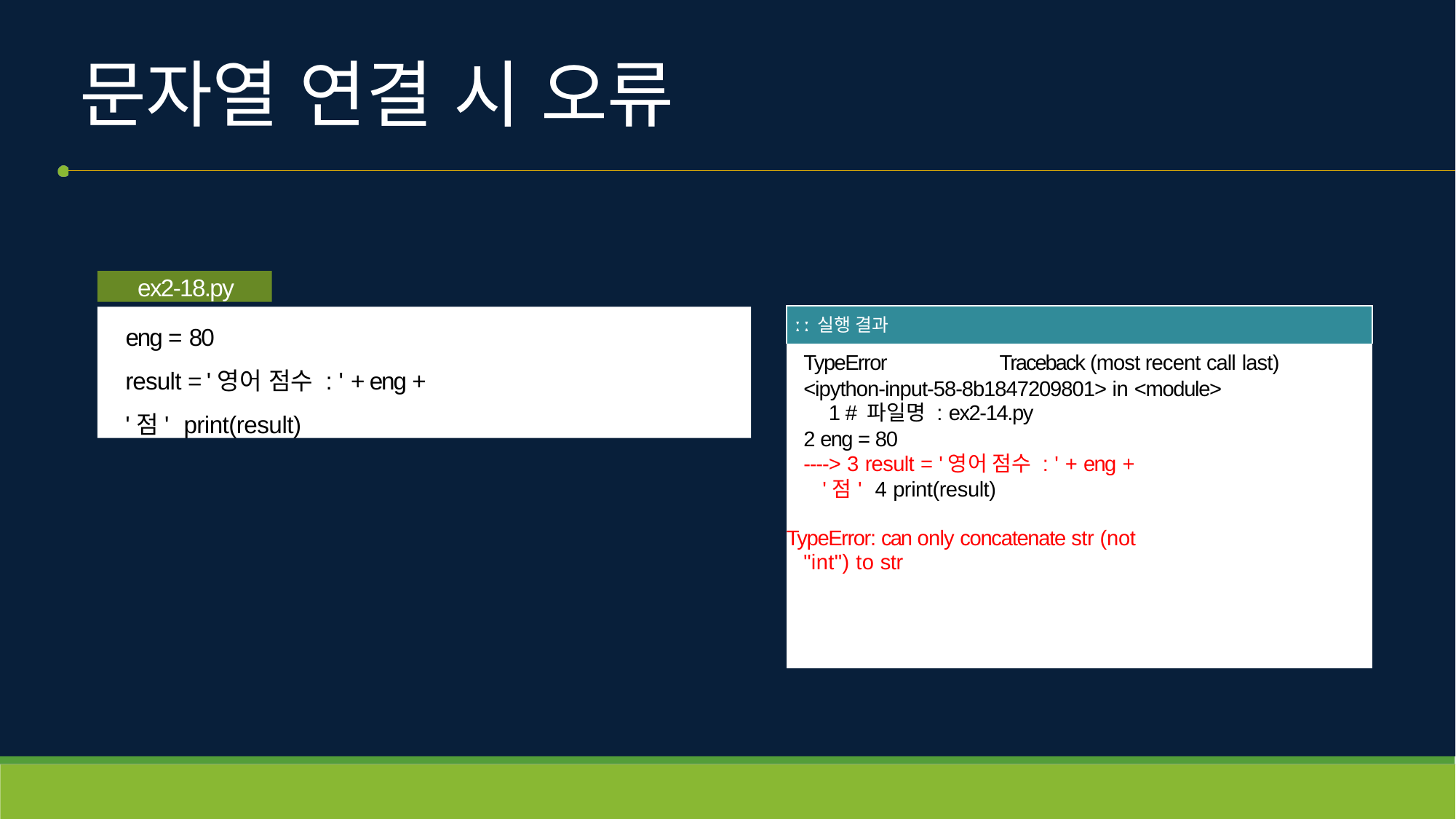

# 문자열 연결 시 오류

ex2-18.py
| ː ː 실행 결과 |
| --- |
| TypeError Traceback (most recent call last) <ipython-input-58-8b1847209801> in <module> 1 # 파일명 : ex2-14.py 2 eng = 80 ----> 3 result = '영어 점수 : ' + eng + '점' 4 print(result) TypeError: can only concatenate str (not "int") to str |
eng = 80
result = '영어 점수 : ' + eng + '점'  print(result)